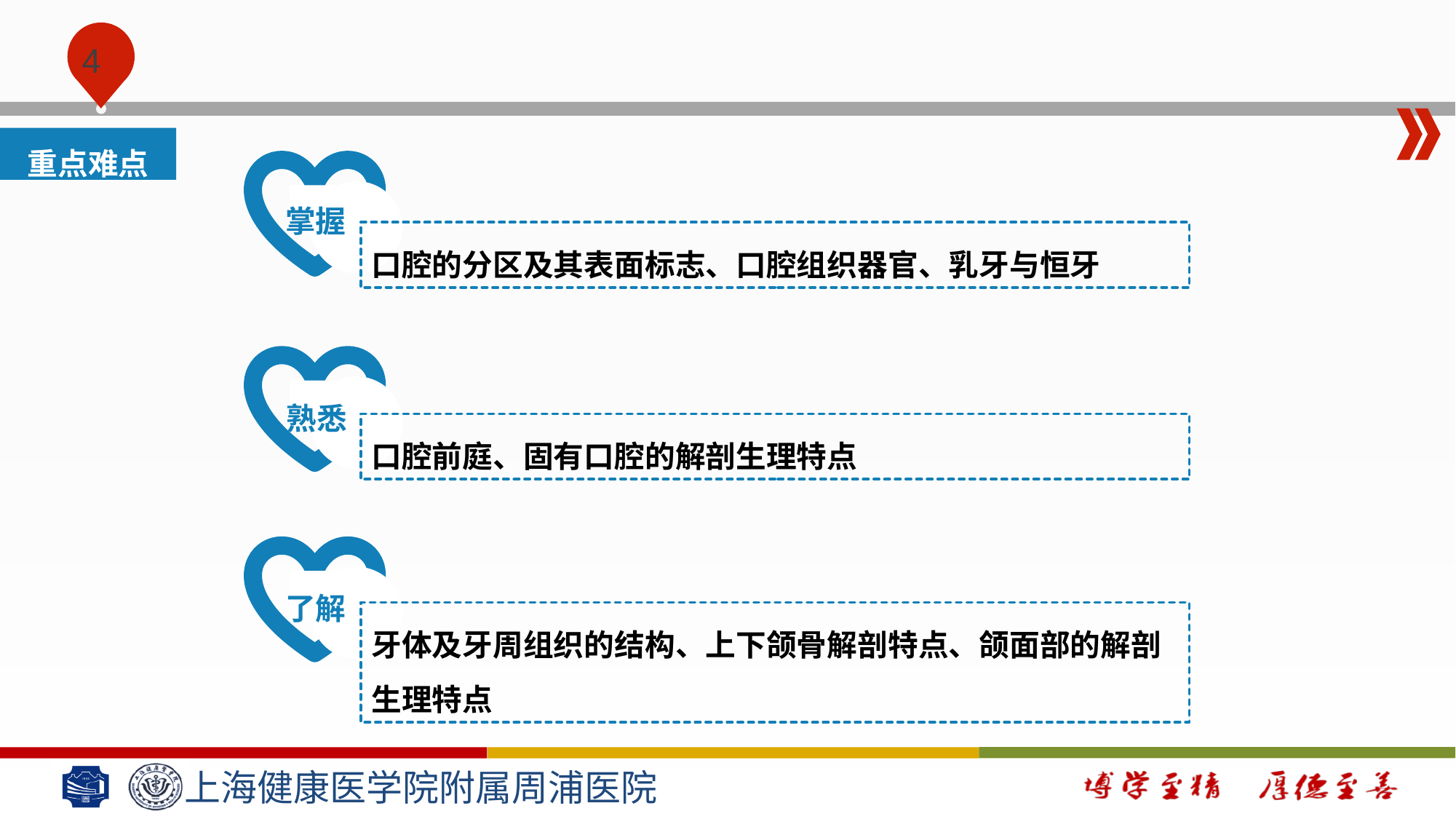

#
重点难点

掌握
口腔的分区及其表面标志、口腔组织器官、乳牙与恒牙

熟悉
口腔前庭、固有口腔的解剖生理特点

了解
牙体及牙周组织的结构、上下颌骨解剖特点、颌面部的解剖生理特点